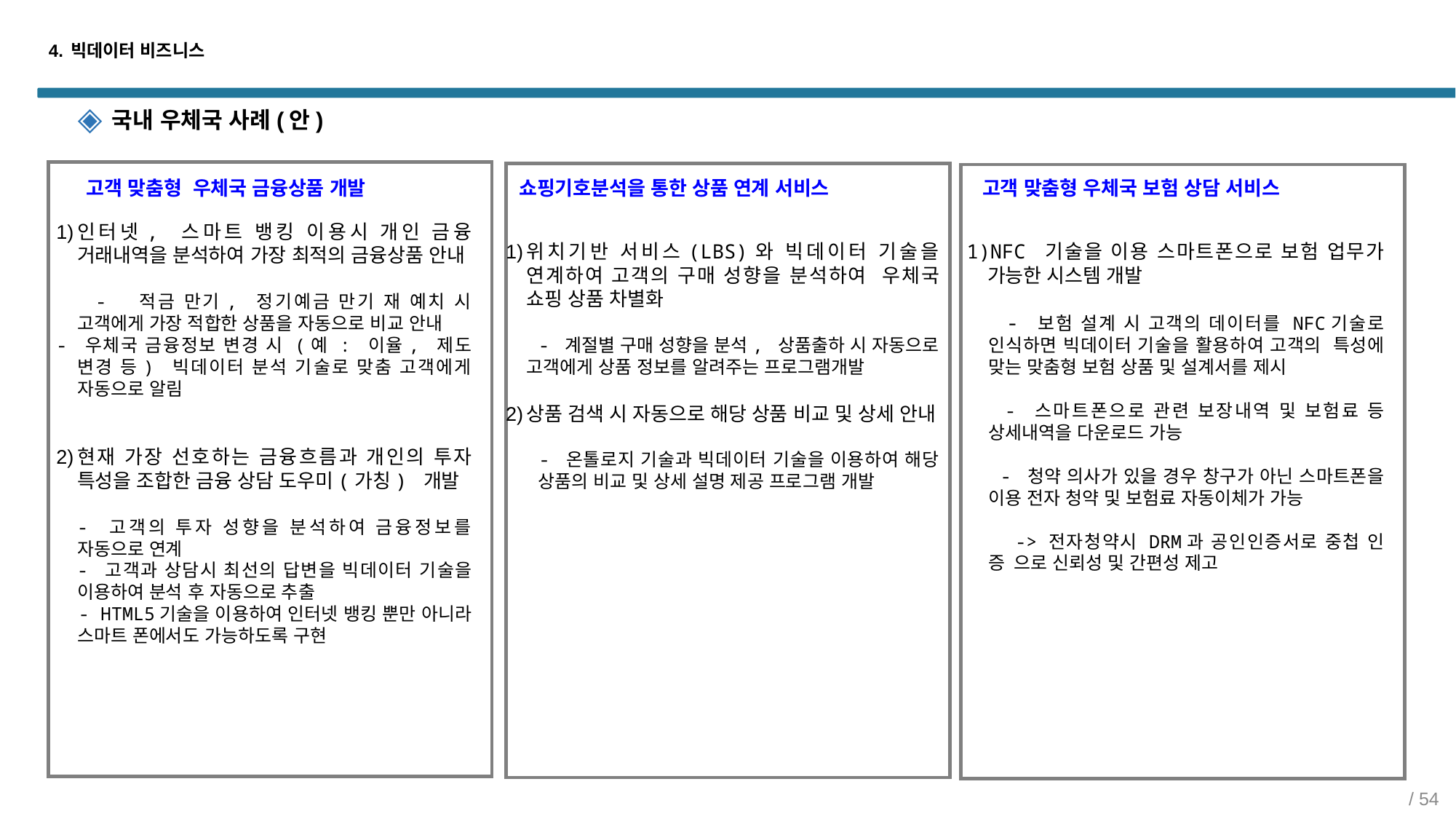

# 4. 빅데이터 비즈니스
국내 우체국 사례(안)

고객 맞춤형  우체국 금융상품 개발
쇼핑기호분석을 통한 상품 연계 서비스
고객 맞춤형 우체국 보험 상담 서비스
인터넷, 스마트 뱅킹 이용시 개인 금융 거래내역을 분석하여 가장 최적의 금융상품 안내

   -  적금 만기, 정기예금 만기 재 예치 시 고객에게 가장 적합한 상품을 자동으로 비교 안내
- 우체국 금융정보 변경 시 (예 : 이율, 제도 변경 등) 빅데이터 분석 기술로 맞춤 고객에게 자동으로 알림

현재 가장 선호하는 금융흐름과 개인의 투자 특성을 조합한 금융 상담 도우미(가칭) 개발

- 고객의 투자 성향을 분석하여 금융정보를 자동으로 연계
- 고객과 상담시 최선의 답변을 빅데이터 기술을 이용하여 분석 후 자동으로 추출
  - HTML5기술을 이용하여 인터넷 뱅킹 뿐만 아니라 스마트 폰에서도 가능하도록 구현
NFC 기술을 이용 스마트폰으로 보험 업무가 가능한 시스템 개발

   - 보험 설계 시 고객의 데이터를 NFC기술로 인식하면 빅데이터 기술을 활용하여 고객의  특성에 맞는 맞춤형 보험 상품 및 설계서를 제시

   - 스마트폰으로 관련 보장내역 및 보험료 등 상세내역을 다운로드 가능

   - 청약 의사가 있을 경우 창구가 아닌 스마트폰을 이용 전자 청약 및 보험료 자동이체가 가능

    ->﻿ 전자청약시 DRM과 공인인증서로 중첩 인증﻿으로 신뢰성 및 간편성 제고
위치기반 서비스(LBS)와 빅데이터 기술을 연계하여 고객의 구매 성향을 분석하여  우체국 쇼핑 상품 차별화

   - 계절별 구매 성향을 분석, 상품출하 시 자동으로 고객에게 상품 정보를 알려주는 프로그램개발

상품 검색 시 자동으로 해당 상품 비교 및 상세 안내

  - 온톨로지 기술과 빅데이터 기술을 이용하여 해당 상품의 비교 및 상세 설명 제공 프로그램 개발
/ 54